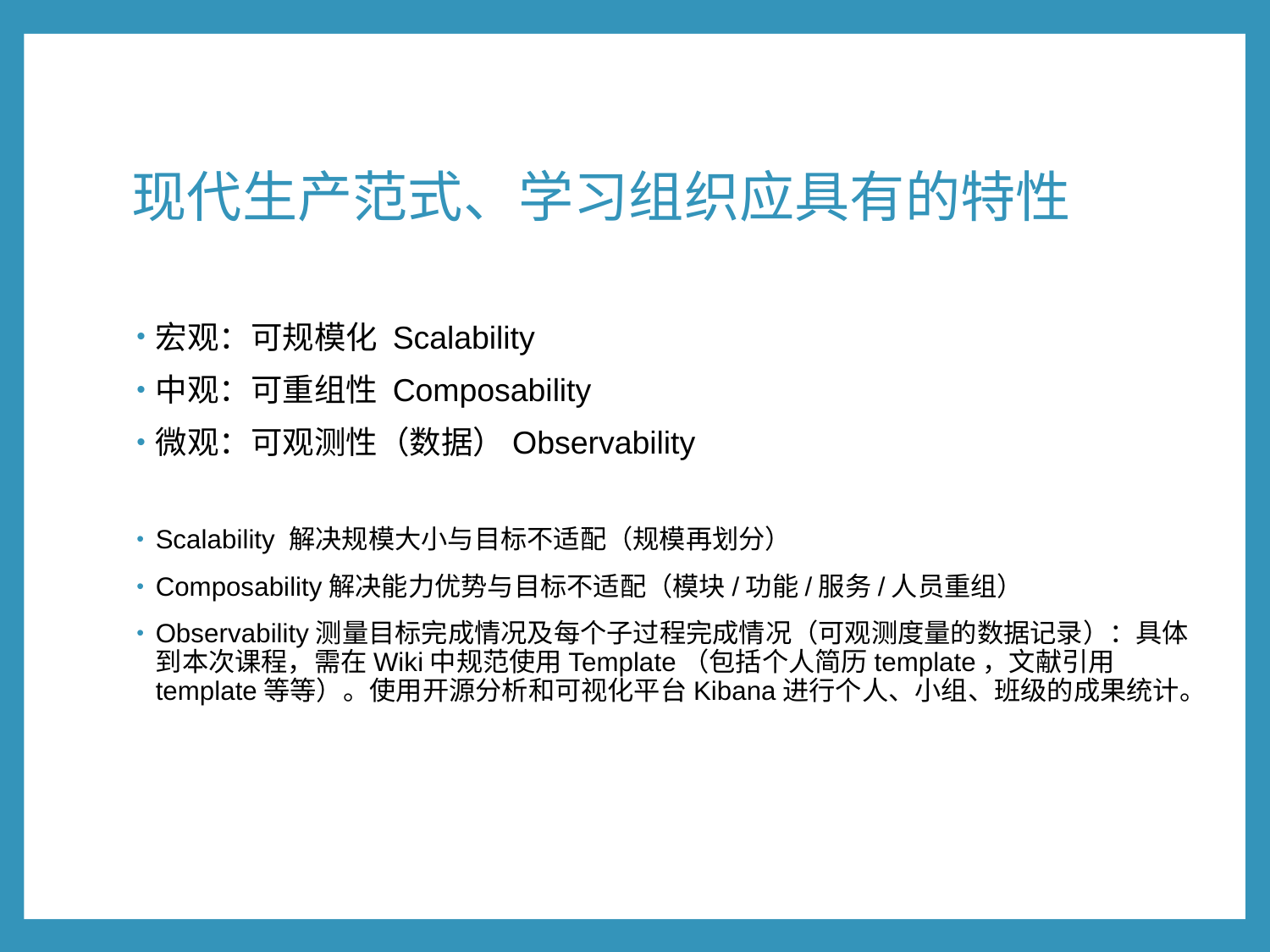

# 现代生产范式、学习组织应具有的特性
宏观：可规模化 Scalability
中观：可重组性 Composability
微观：可观测性（数据）Observability

Scalability 解决规模大小与目标不适配（规模再划分）
Composability解决能力优势与目标不适配（模块/功能/服务/人员重组）
Observability测量目标完成情况及每个子过程完成情况（可观测度量的数据记录）：具体到本次课程，需在Wiki中规范使用Template（包括个人简历template，文献引用template等等）。使用开源分析和可视化平台Kibana进行个人、小组、班级的成果统计。